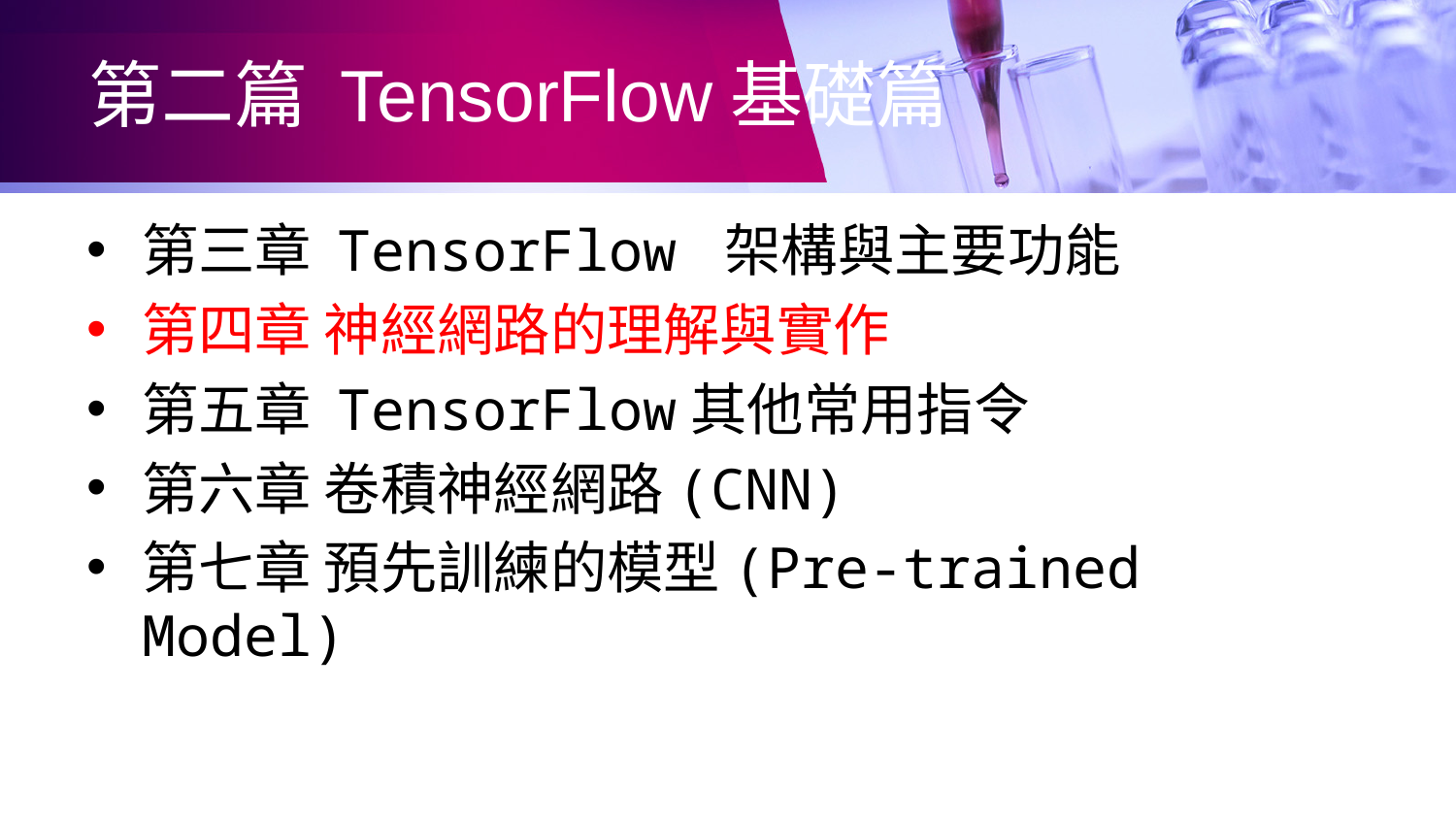

# 第二篇 TensorFlow基礎篇
第三章 TensorFlow 架構與主要功能
第四章 神經網路的理解與實作
第五章 TensorFlow其他常用指令
第六章 卷積神經網路(CNN)
第七章 預先訓練的模型(Pre-trained Model)